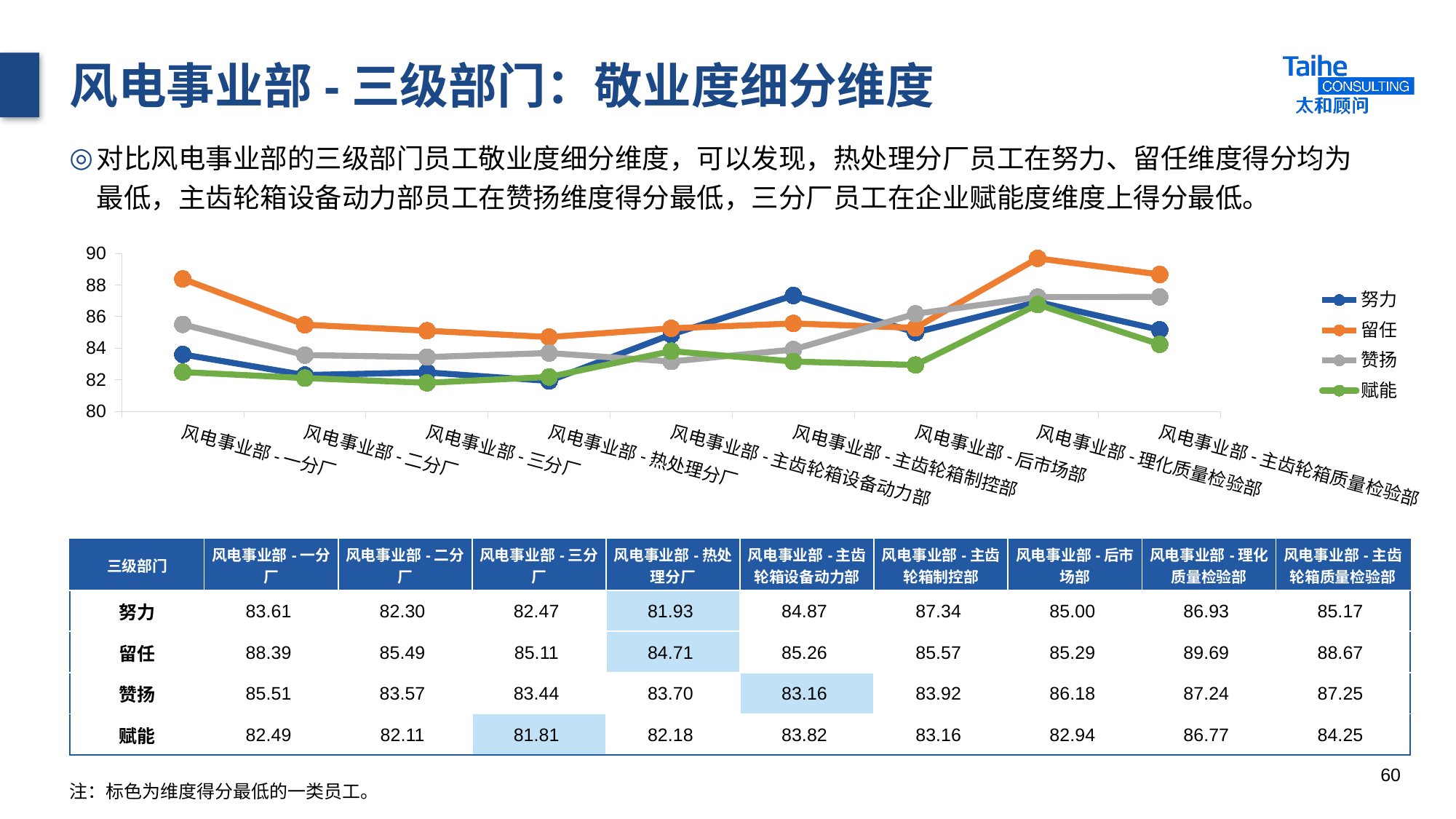

# 风电事业部-三级部门：敬业度细分维度
对比风电事业部的三级部门员工敬业度细分维度，可以发现，热处理分厂员工在努力、留任维度得分均为最低，主齿轮箱设备动力部员工在赞扬维度得分最低，三分厂员工在企业赋能度维度上得分最低。

### Chart

| Category | 努力 | 留任 | 赞扬 | 赋能 |
|---|---|---|---|---|
| 风电事业部-一分厂 | 83.61 | 88.39 | 85.51 | 82.49 |
| 风电事业部-二分厂 | 82.3 | 85.49 | 83.57 | 82.11 |
| 风电事业部-三分厂 | 82.47 | 85.11 | 83.44 | 81.81 |
| 风电事业部-热处理分厂 | 81.93 | 84.71 | 83.7 | 82.18 |
| 风电事业部-主齿轮箱设备动力部 | 84.87 | 85.26 | 83.16 | 83.82 |
| 风电事业部-主齿轮箱制控部 | 87.34 | 85.57 | 83.92 | 83.16 |
| 风电事业部-后市场部 | 85.0 | 85.29 | 86.18 | 82.94 |
| 风电事业部-理化质量检验部 | 86.93 | 89.69 | 87.24 | 86.77 |
| 风电事业部-主齿轮箱质量检验部 | 85.17 | 88.67 | 87.25 | 84.25 |
| 三级部门 | 风电事业部-一分厂 | 风电事业部-二分厂 | 风电事业部-三分厂 | 风电事业部-热处理分厂 | 风电事业部-主齿轮箱设备动力部 | 风电事业部-主齿轮箱制控部 | 风电事业部-后市场部 | 风电事业部-理化质量检验部 | 风电事业部-主齿轮箱质量检验部 |
| --- | --- | --- | --- | --- | --- | --- | --- | --- | --- |
| 努力 | 83.61 | 82.30 | 82.47 | 81.93 | 84.87 | 87.34 | 85.00 | 86.93 | 85.17 |
| 留任 | 88.39 | 85.49 | 85.11 | 84.71 | 85.26 | 85.57 | 85.29 | 89.69 | 88.67 |
| 赞扬 | 85.51 | 83.57 | 83.44 | 83.70 | 83.16 | 83.92 | 86.18 | 87.24 | 87.25 |
| 赋能 | 82.49 | 82.11 | 81.81 | 82.18 | 83.82 | 83.16 | 82.94 | 86.77 | 84.25 |
60
注：标色为维度得分最低的一类员工。